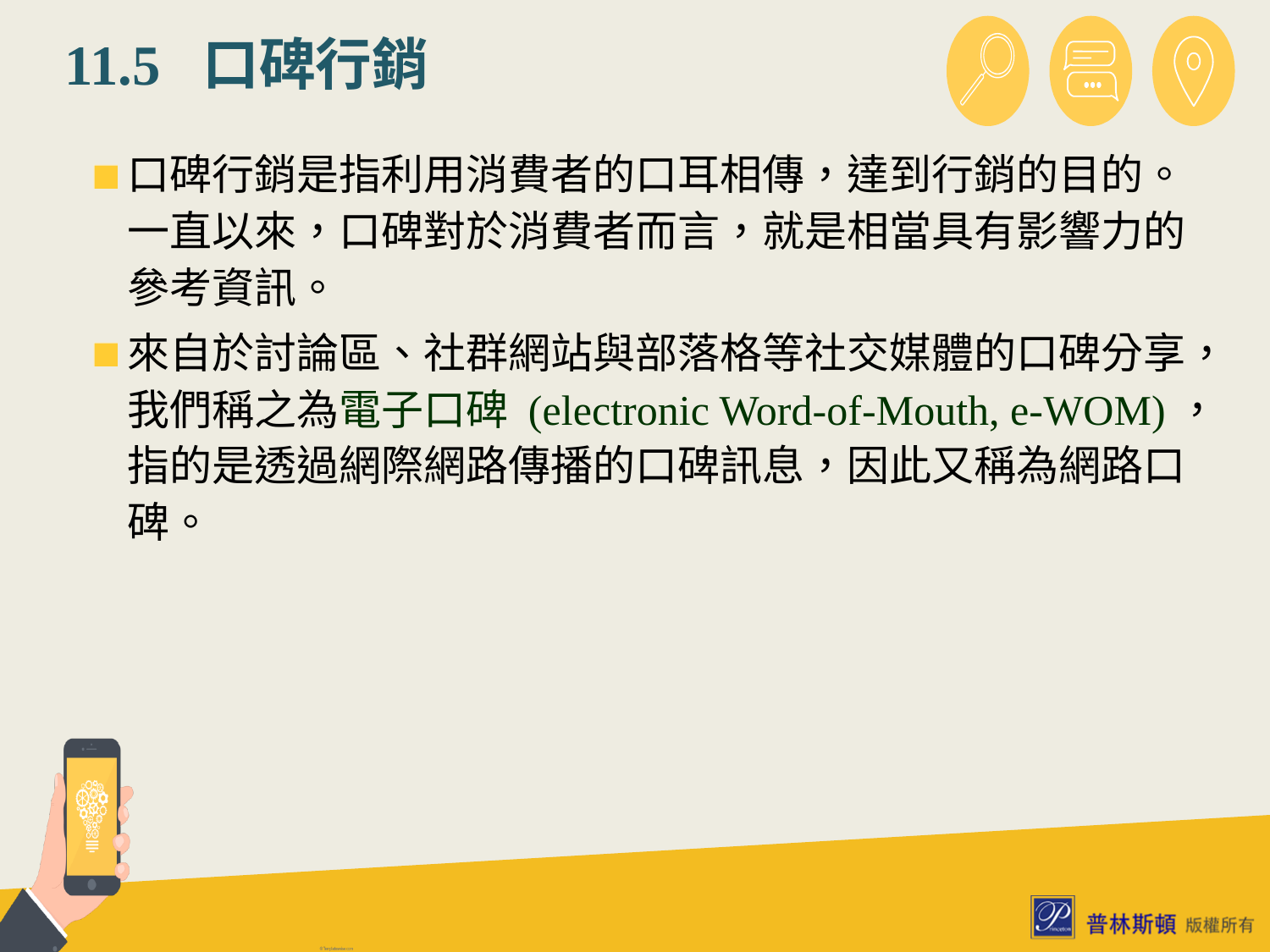

# 11.5  口碑行銷
口碑行銷是指利用消費者的口耳相傳，達到行銷的目的。一直以來，口碑對於消費者而言，就是相當具有影響力的參考資訊。
來自於討論區、社群網站與部落格等社交媒體的口碑分享，我們稱之為電子口碑 (electronic Word-of-Mouth, e-WOM)，指的是透過網際網路傳播的口碑訊息，因此又稱為網路口碑。